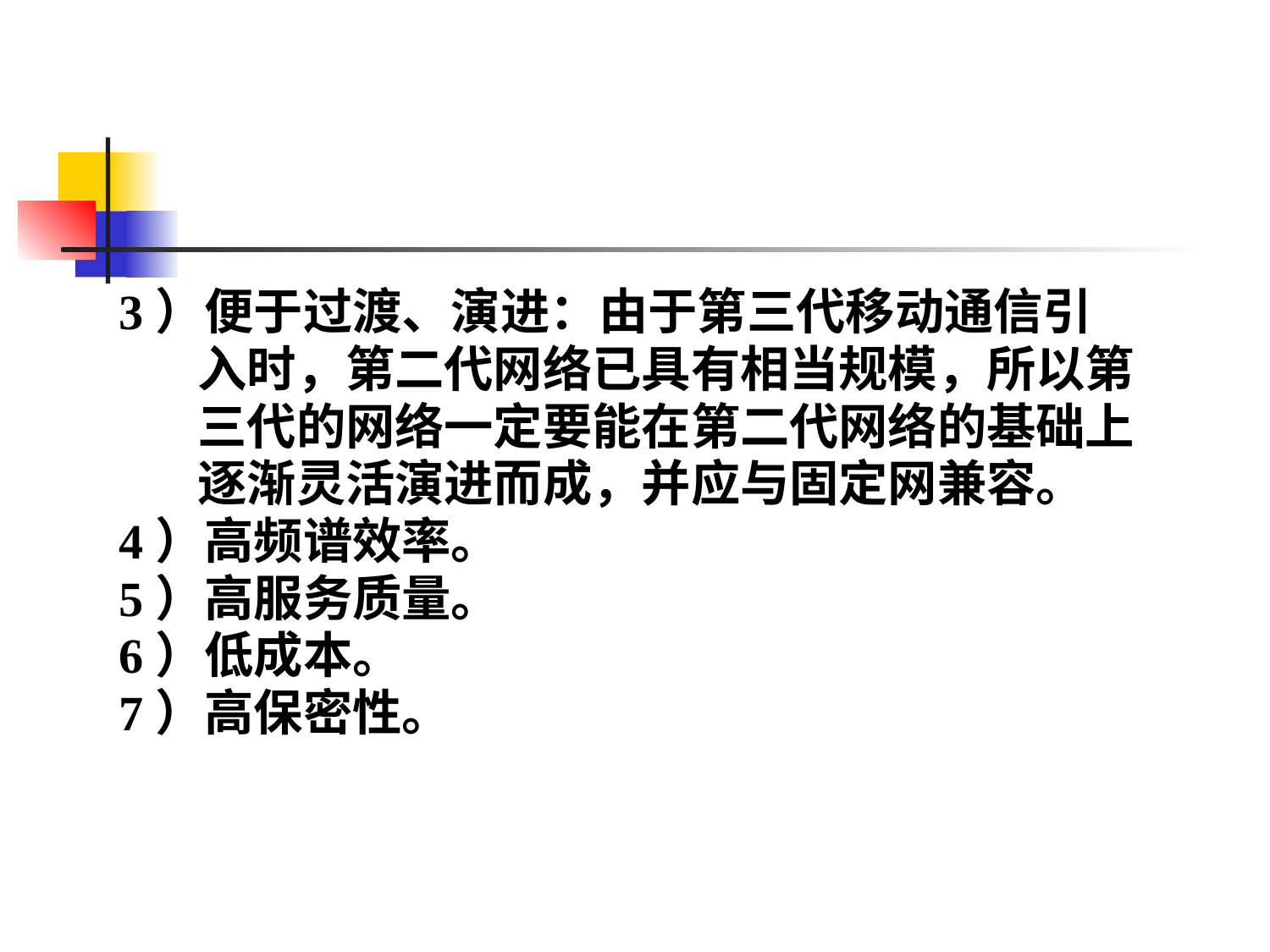

#
3）便于过渡、演进：由于第三代移动通信引
      入时，第二代网络已具有相当规模，所以第
      三代的网络一定要能在第二代网络的基础上
      逐渐灵活演进而成，并应与固定网兼容。
4）高频谱效率。
5）高服务质量。
6）低成本。
7）高保密性。